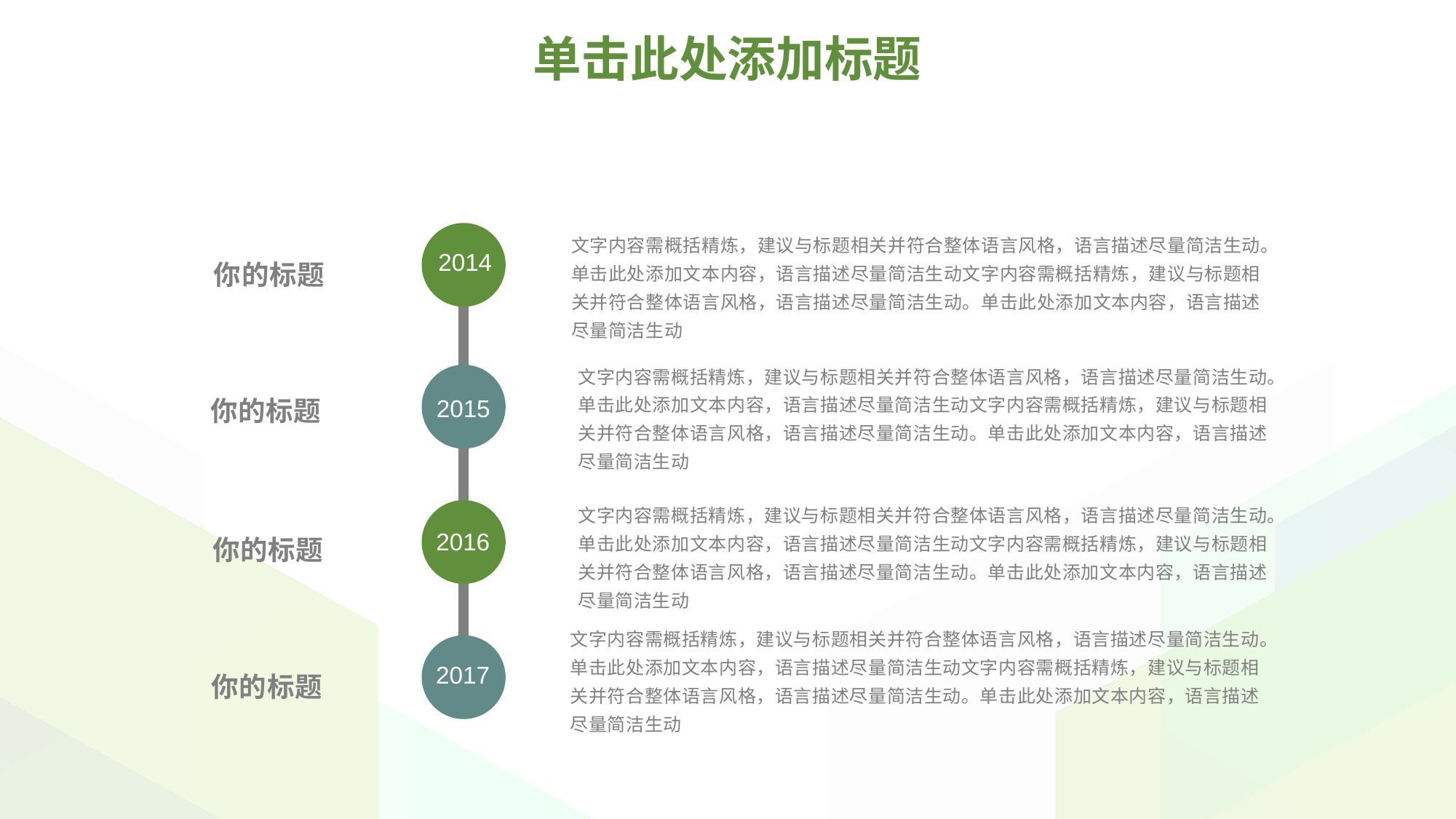

# 单击此处添加标题
文字内容需概括精炼，建议与标题相关并符合整体语言风格，语言描述尽量简洁生动。单击此处添加文本内容，语言描述尽量简洁生动文字内容需概括精炼，建议与标题相关并符合整体语言风格，语言描述尽量简洁生动。单击此处添加文本内容，语言描述尽量简洁生动

2014
2015

2016
2017
你的标题
文字内容需概括精炼，建议与标题相关并符合整体语言风格，语言描述尽量简洁生动。单击此处添加文本内容，语言描述尽量简洁生动文字内容需概括精炼，建议与标题相关并符合整体语言风格，语言描述尽量简洁生动。单击此处添加文本内容，语言描述尽量简洁生动

你的标题
文字内容需概括精炼，建议与标题相关并符合整体语言风格，语言描述尽量简洁生动。单击此处添加文本内容，语言描述尽量简洁生动文字内容需概括精炼，建议与标题相关并符合整体语言风格，语言描述尽量简洁生动。单击此处添加文本内容，语言描述尽量简洁生动

你的标题
文字内容需概括精炼，建议与标题相关并符合整体语言风格，语言描述尽量简洁生动。单击此处添加文本内容，语言描述尽量简洁生动文字内容需概括精炼，建议与标题相关并符合整体语言风格，语言描述尽量简洁生动。单击此处添加文本内容，语言描述尽量简洁生动

你的标题